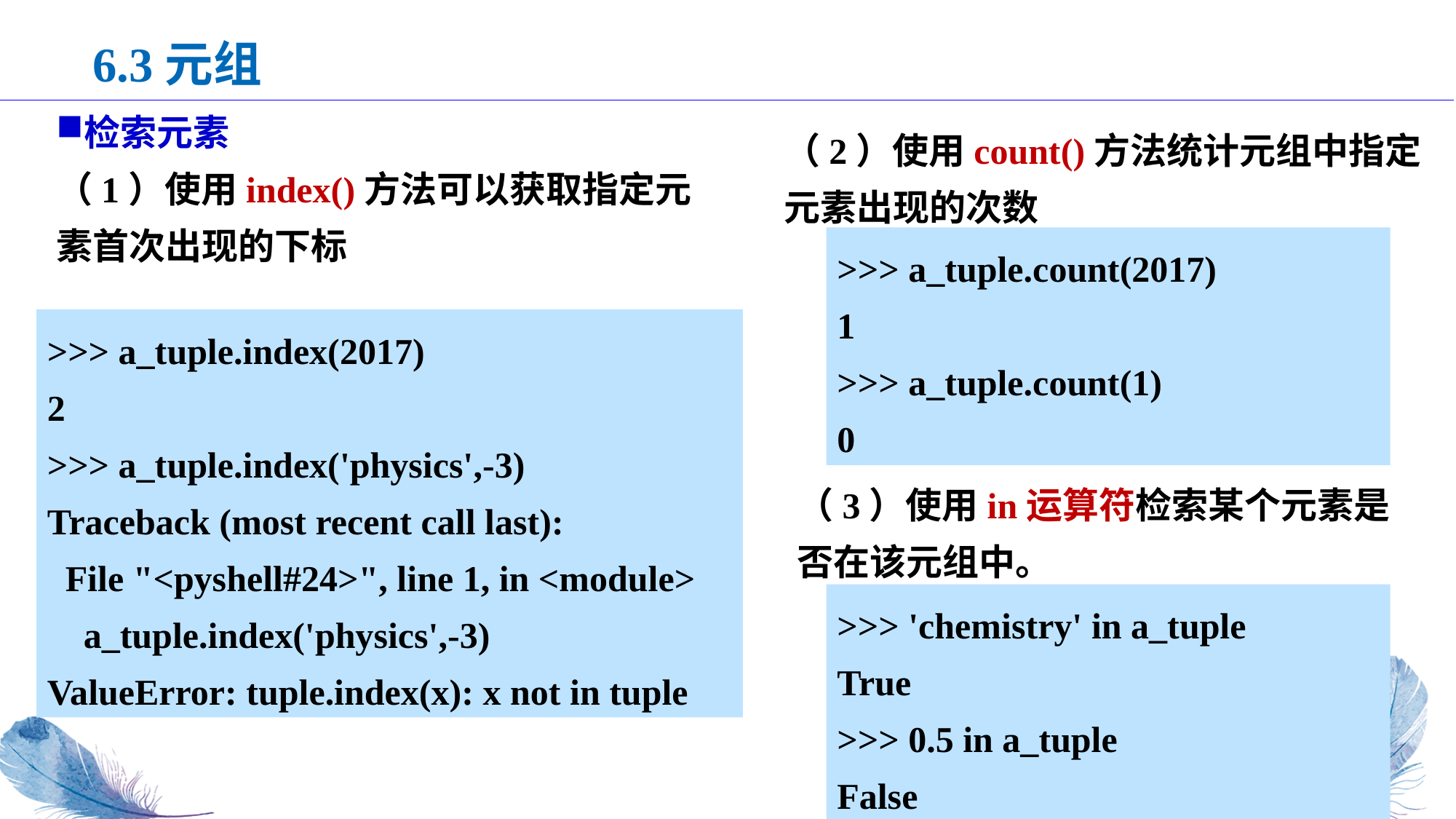

6.3元组
检索元素
（1）使用index()方法可以获取指定元素首次出现的下标
（2）使用count()方法统计元组中指定元素出现的次数
>>> a_tuple.count(2017)
1
>>> a_tuple.count(1)
0
>>> a_tuple.index(2017)
2
>>> a_tuple.index('physics',-3)
Traceback (most recent call last):
  File "<pyshell#24>", line 1, in <module>
    a_tuple.index('physics',-3)
ValueError: tuple.index(x): x not in tuple
（3）使用in运算符检索某个元素是否在该元组中。
>>> 'chemistry' in a_tuple
True
>>> 0.5 in a_tuple
False